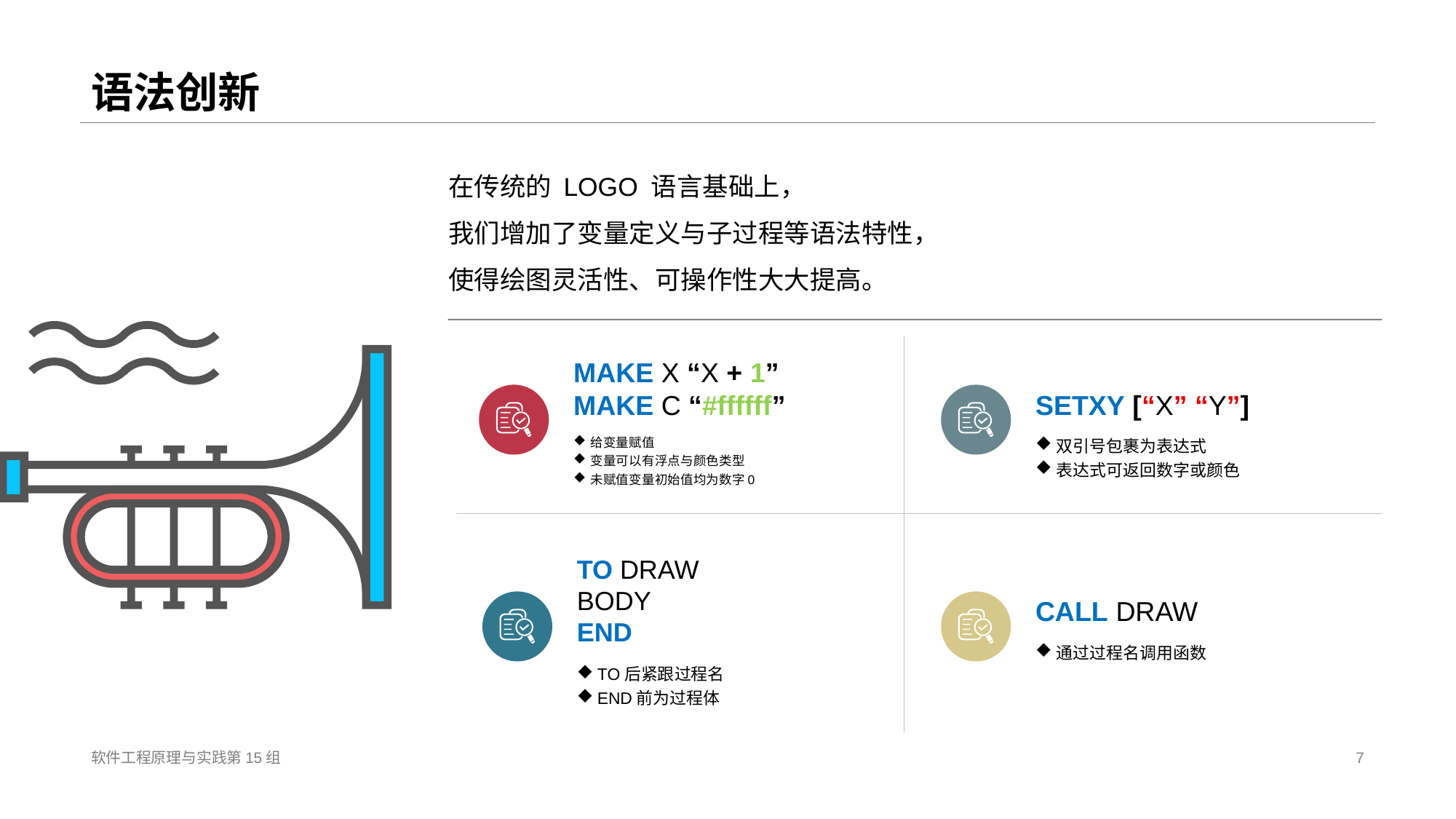

# 语法创新
在传统的 LOGO 语言基础上，
我们增加了变量定义与子过程等语法特性，
使得绘图灵活性、可操作性大大提高。

MAKE X “X + 1”
MAKE C “#ffffff”
给变量赋值
变量可以有浮点与颜色类型
未赋值变量初始值均为数字0

SETXY [“X” “Y”]
双引号包裹为表达式
表达式可返回数字或颜色

TO DRAW
BODY
END
TO后紧跟过程名
END前为过程体

CALL DRAW
通过过程名调用函数

软件工程原理与实践第15组
7